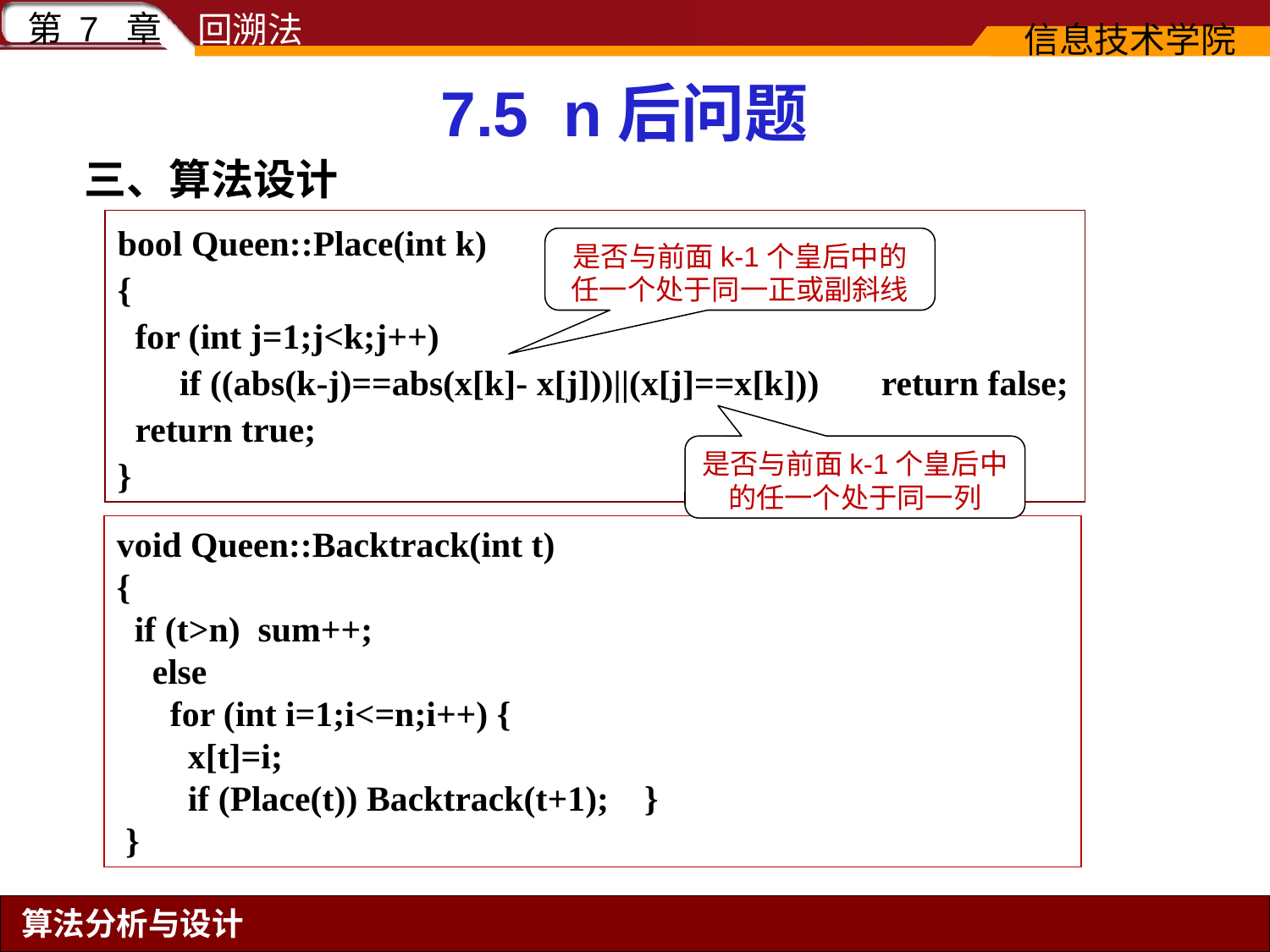

7.5  n后问题
三、算法设计
bool Queen::Place(int k)
{
  for (int j=1;j<k;j++)
       if ((abs(k-j)==abs(x[k]- x[j]))||(x[j]==x[k]))       return false;
  return true;
}
是否与前面k-1个皇后中的任一个处于同一正或副斜线
是否与前面k-1个皇后中的任一个处于同一列
void Queen::Backtrack(int t)
{
  if (t>n)  sum++;
    else
      for (int i=1;i<=n;i++) {
        x[t]=i;
        if (Place(t)) Backtrack(t+1);    }
 }